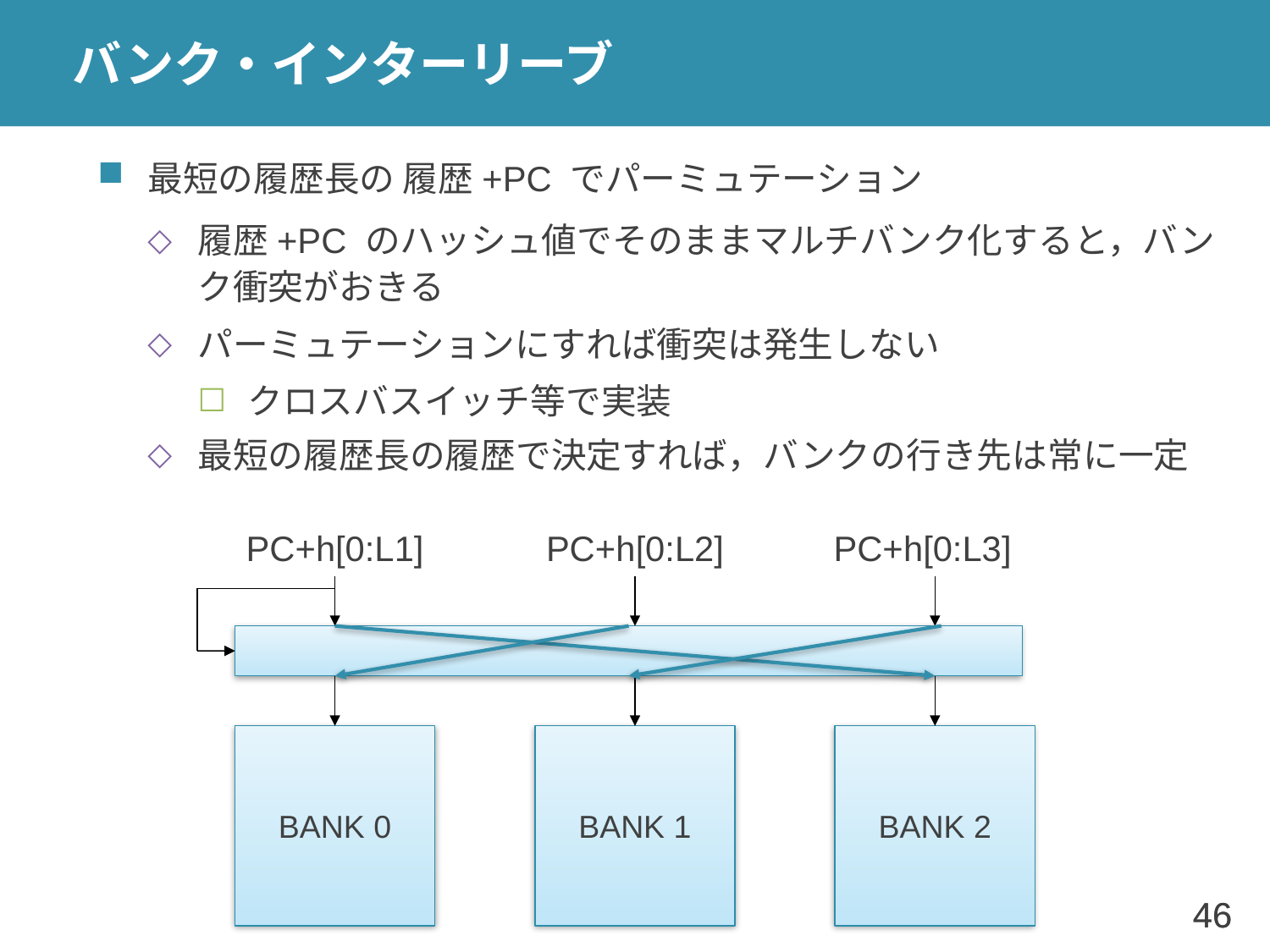

# バンク・インターリーブ
最短の履歴長の 履歴+PC でパーミュテーション
履歴+PC のハッシュ値でそのままマルチバンク化すると，バンク衝突がおきる
パーミュテーションにすれば衝突は発生しない
クロスバスイッチ等で実装
最短の履歴長の履歴で決定すれば，バンクの行き先は常に一定
PC+h[0:L1]
PC+h[0:L2]
PC+h[0:L3]

BANK 0
BANK 1
BANK 2